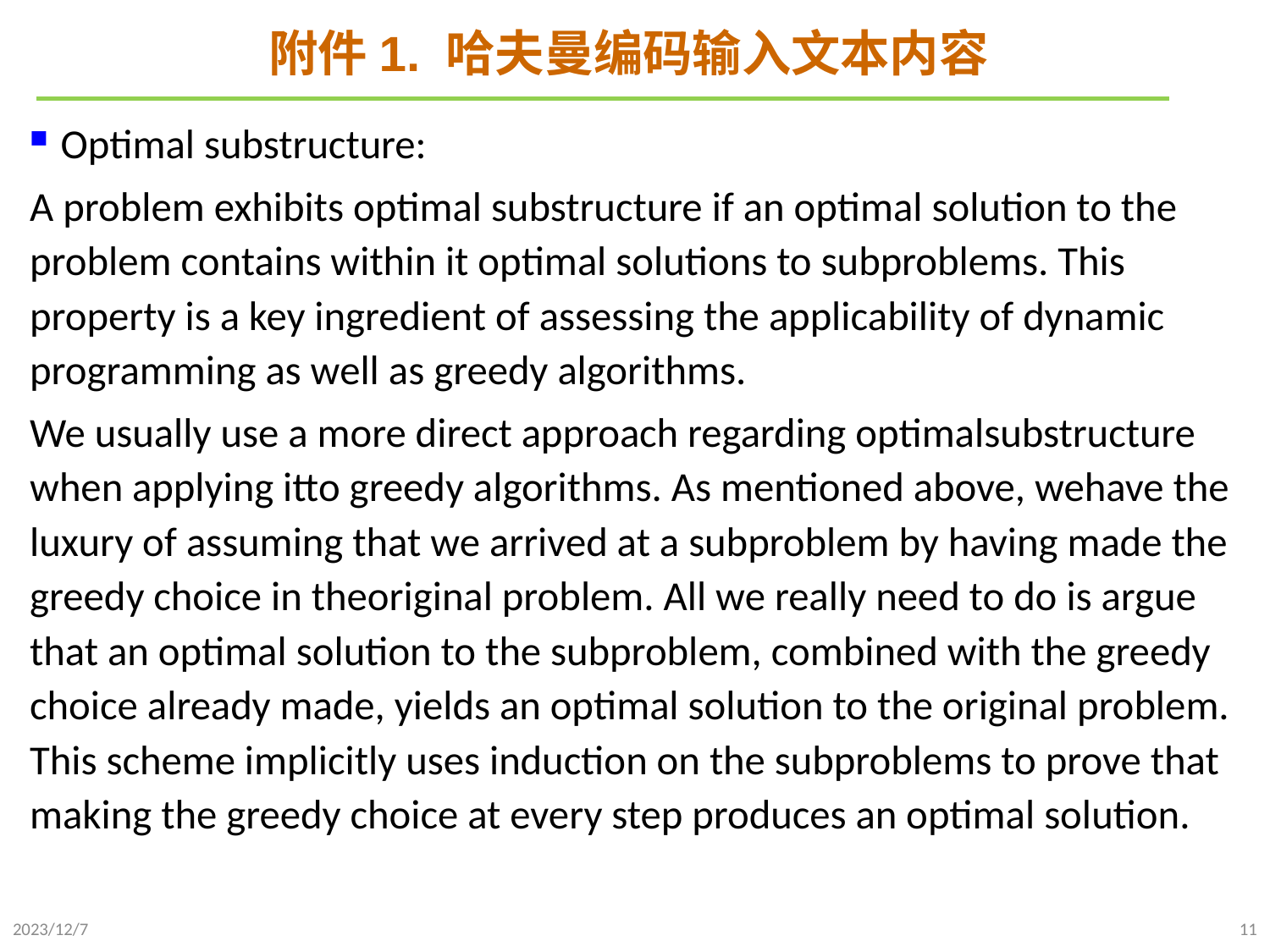

# 附件1. 哈夫曼编码输入文本内容
Optimal substructure:
A problem exhibits optimal substructure if an optimal solution to the problem contains within it optimal solutions to subproblems. This property is a key ingredient of assessing the applicability of dynamic programming as well as greedy algorithms.
We usually use a more direct approach regarding optimalsubstructure when applying itto greedy algorithms. As mentioned above, wehave the luxury of assuming that we arrived at a subproblem by having made the greedy choice in theoriginal problem. All we really need to do is argue that an optimal solution to the subproblem, combined with the greedy choice already made, yields an optimal solution to the original problem. This scheme implicitly uses induction on the subproblems to prove that making the greedy choice at every step produces an optimal solution.

2023/12/7
11